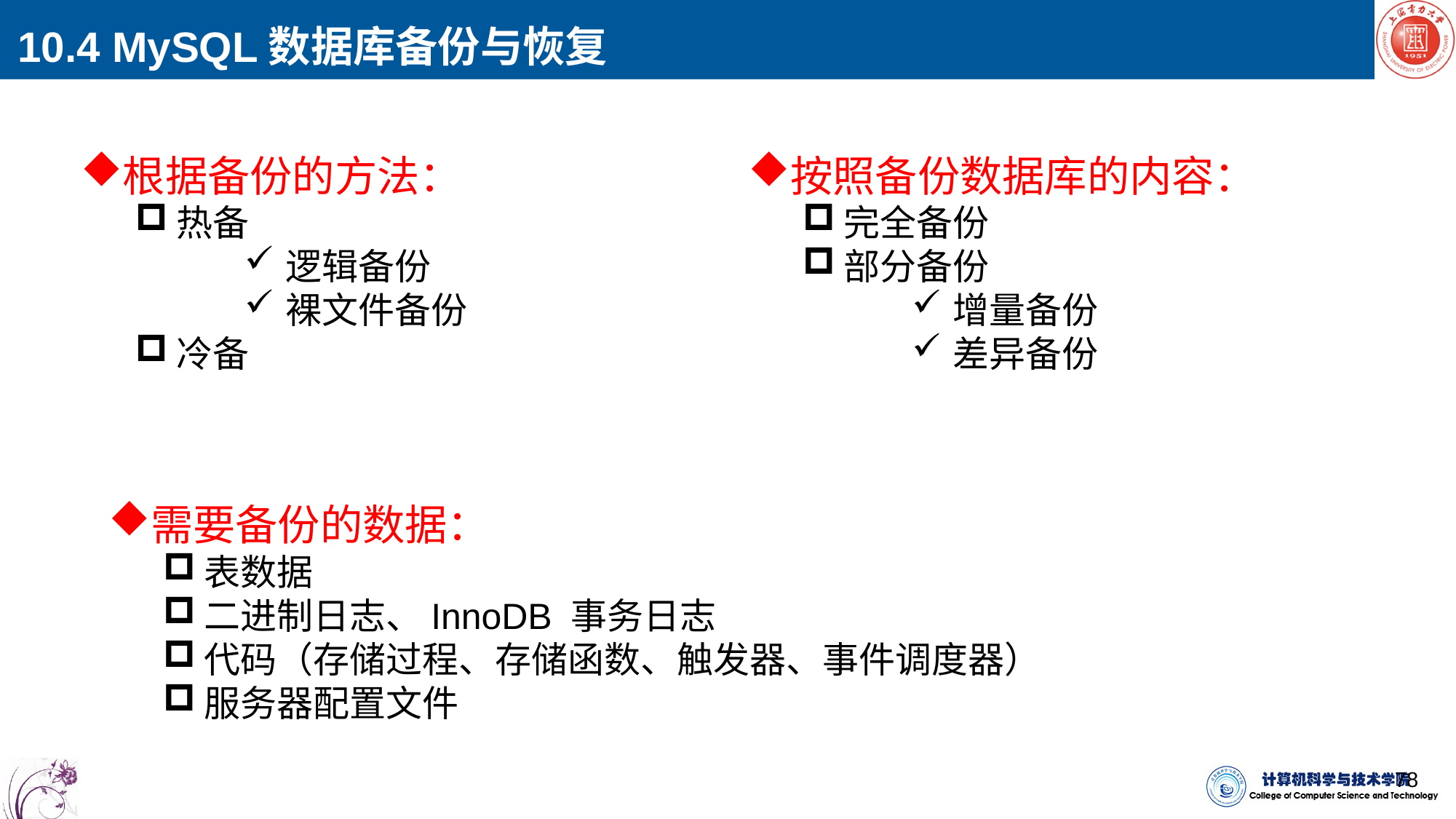

10.4 MySQL数据库备份与恢复
根据备份的方法：
热备
逻辑备份
裸文件备份
冷备
按照备份数据库的内容：
完全备份
部分备份
增量备份
差异备份
需要备份的数据：
表数据
二进制日志、InnoDB 事务日志
代码（存储过程、存储函数、触发器、事件调度器）
服务器配置文件

78